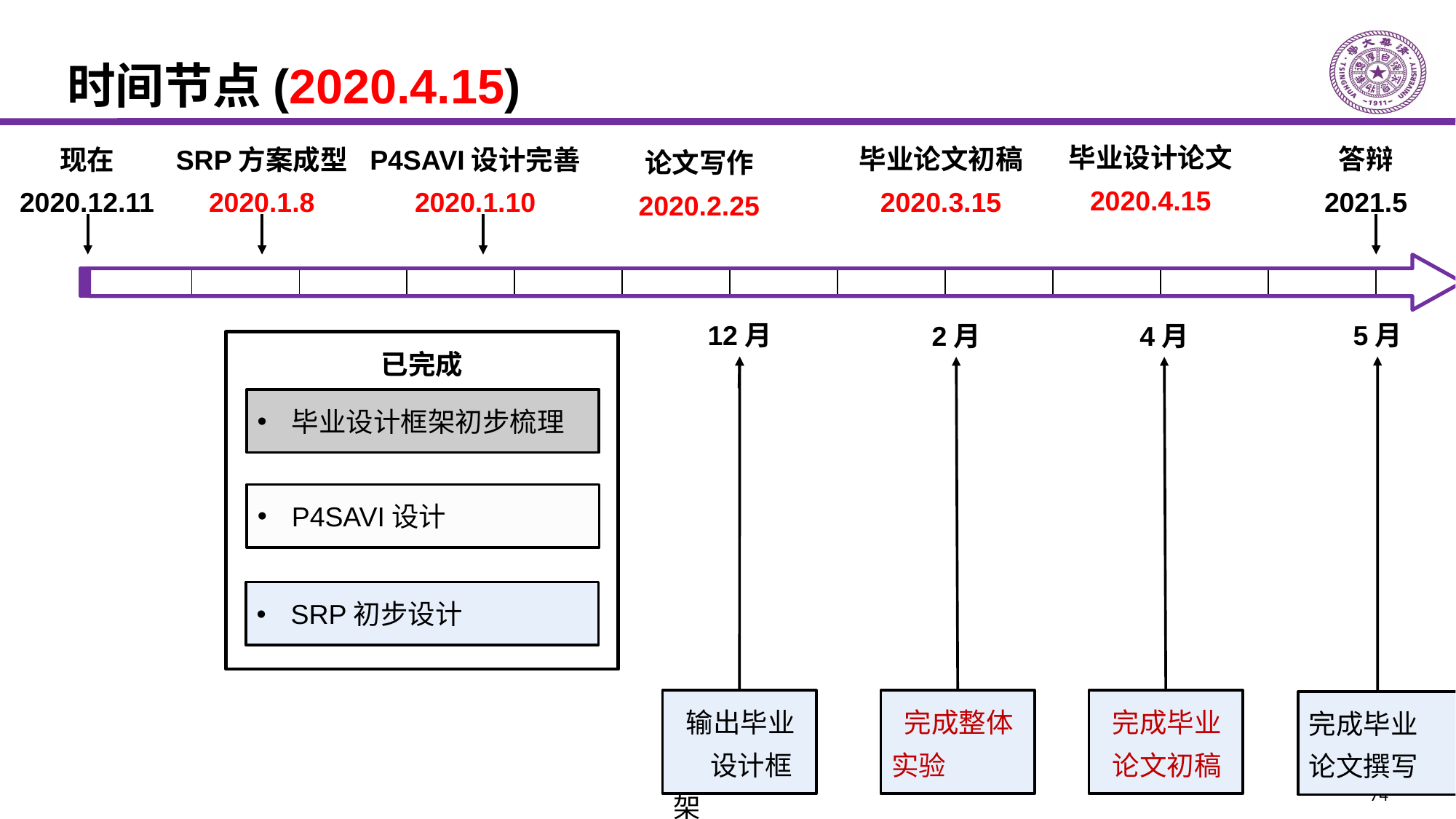

# 时间节点(2020.4.15)
毕业设计论文
2020.4.15
毕业论文初稿
2020.3.15
答辩
2021.5
现在
2020.12.11
SRP方案成型
2020.1.8
P4SAVI设计完善
2020.1.10
论文写作
2020.2.25

|  |  |  |  |  |  |  |  |  |  |  |  |
| --- | --- | --- | --- | --- | --- | --- | --- | --- | --- | --- | --- |
12月
5月
2月
4月
已完成
毕业设计框架初步梳理
P4SAVI设计
SRP初步设计
 输出毕业        设计框架
 完成整体  实验
 完成毕业
 论文初稿
完成毕业
论文撰写